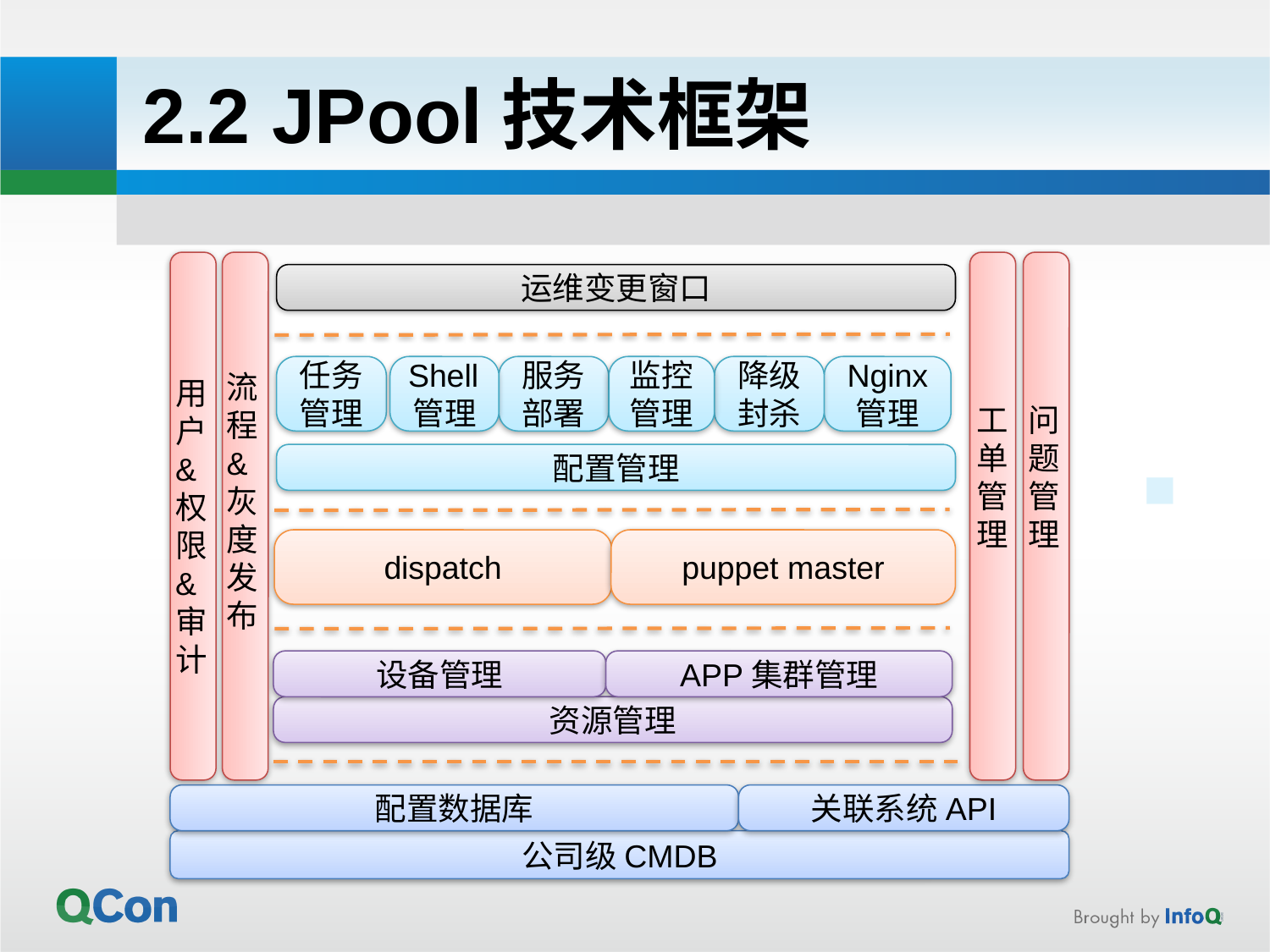

2.2 JPool技术框架
运维变更窗口
 用
户
&
权
限&
审计

任务管理
Shell管理
服务部署
Nginx
管理
监控管理
降级
封杀
流程&灰度发布
工单管理
问题管理
配置管理

dispatch
puppet master

设备管理
APP集群管理
资源管理
配置数据库
关联系统API
公司级CMDB